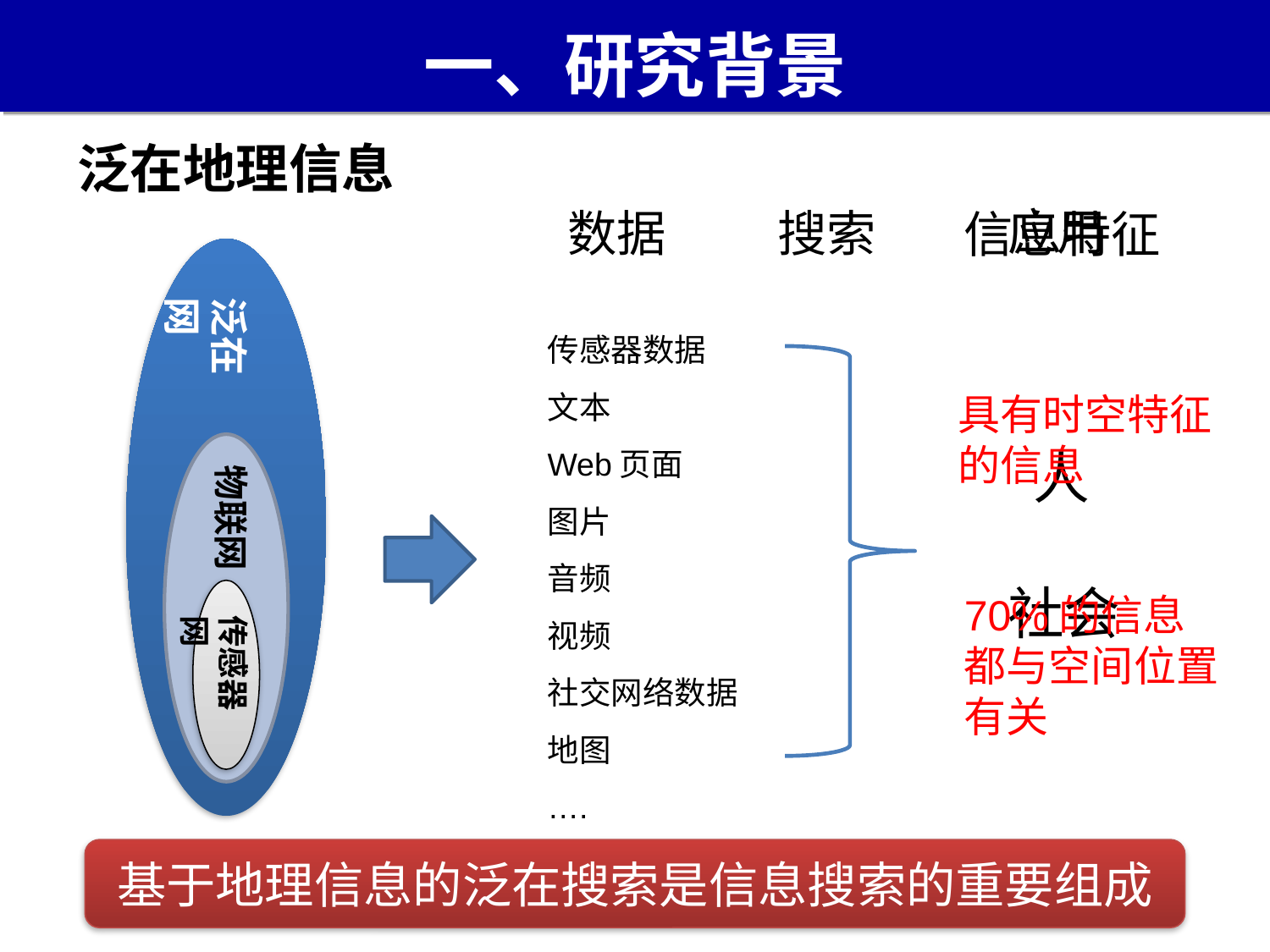

# 一、研究背景
泛在地理信息
应用
 人

社会
数据
搜索
信息特征
具有时空特征的信息
70%的信息都与空间位置有关

泛在网

物联网

传感器网
传感器数据
文本
Web页面
图片
音频
视频
社交网络数据
地图
….

基于地理信息的泛在搜索是信息搜索的重要组成